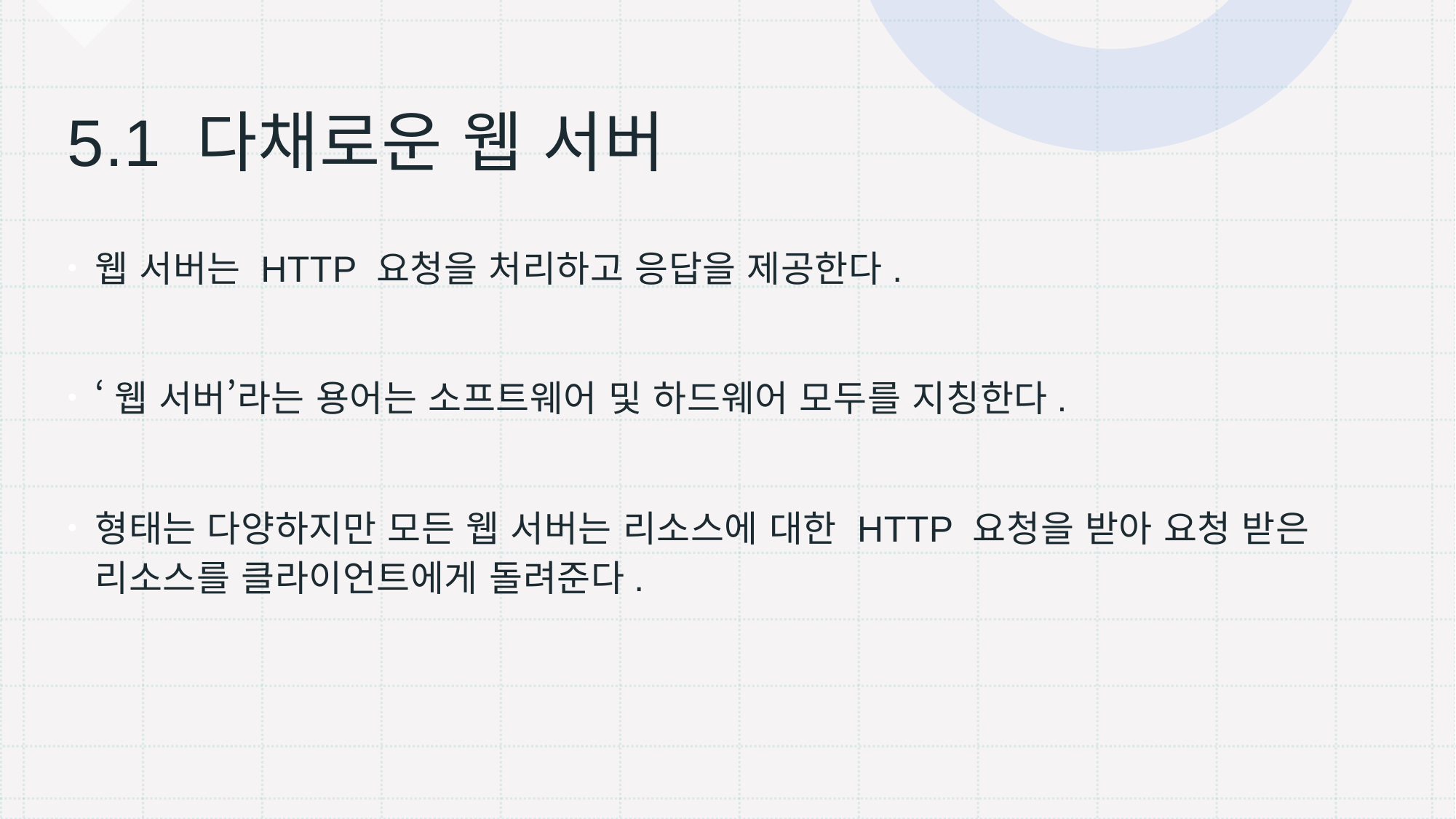

# 5.1 다채로운 웹 서버
웹 서버는 HTTP 요청을 처리하고 응답을 제공한다.

‘웹 서버’라는 용어는 소프트웨어 및 하드웨어 모두를 지칭한다.

형태는 다양하지만 모든 웹 서버는 리소스에 대한 HTTP 요청을 받아 요청 받은 리소스를 클라이언트에게 돌려준다.